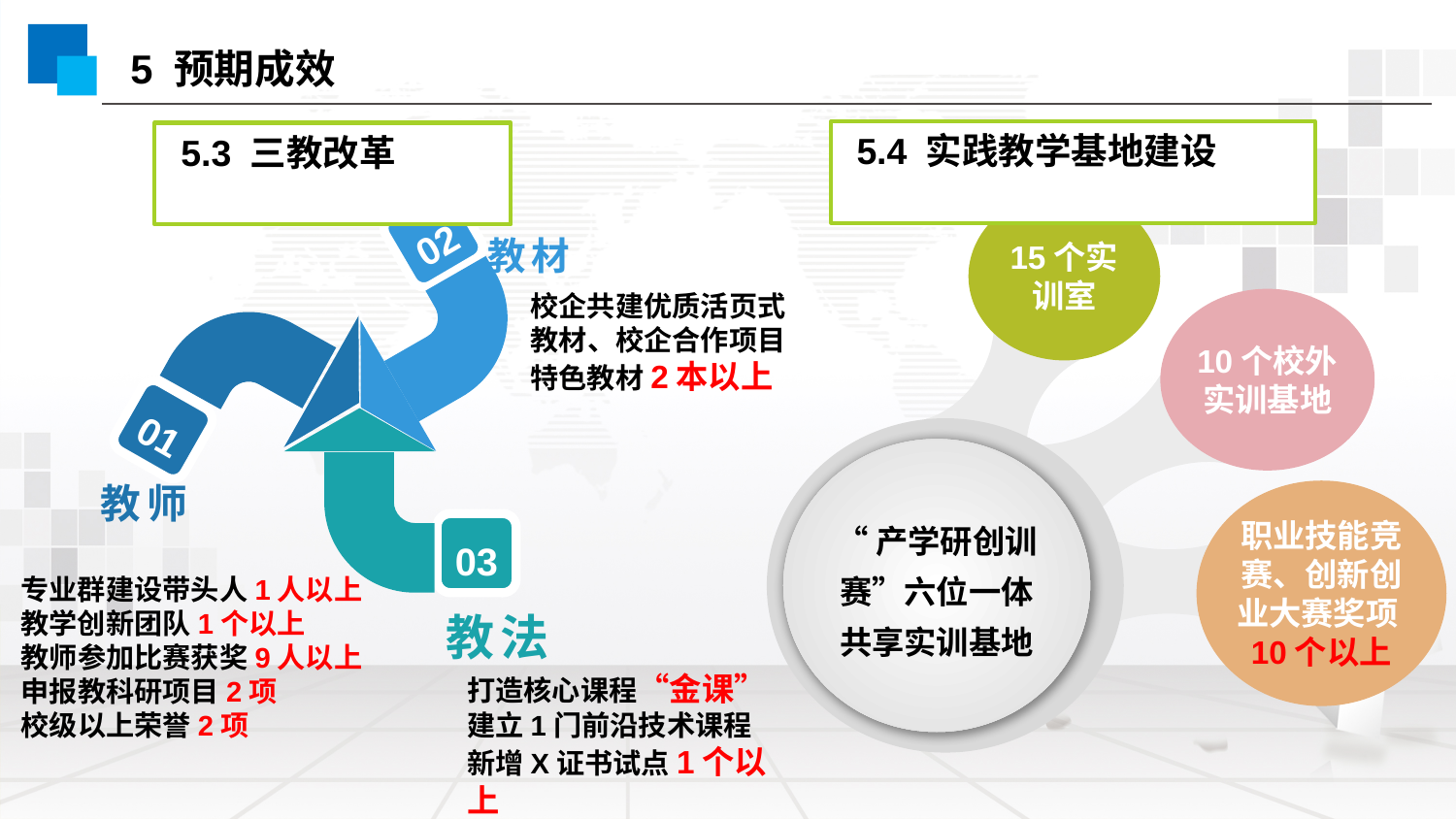

5 预期成效
 5.4 实践教学基地建设
 5.3 三教改革
15个实训室
教材
02
校企共建优质活页式教材、校企合作项目特色教材2本以上

10个校外实训基地

01

“产学研创训赛”六位一体共享实训基地

职业技能竞赛、创新创业大赛奖项10个以上
教师
03

教法
专业群建设带头人1人以上
教学创新团队1个以上
教师参加比赛获奖9人以上
申报教科研项目2项
校级以上荣誉2项

打造核心课程“金课”
建立1门前沿技术课程
新增X证书试点1个以上